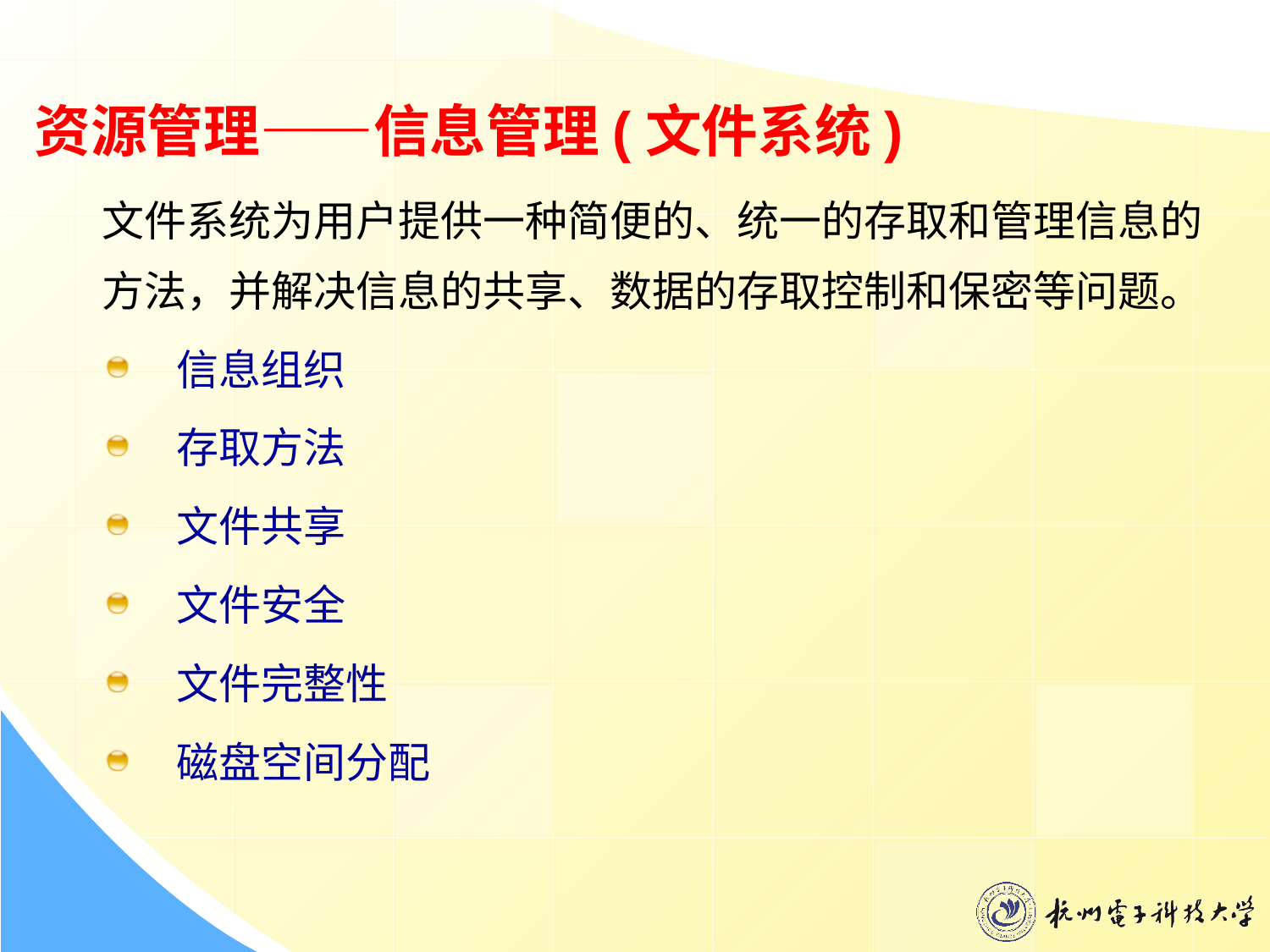

资源管理——信息管理(文件系统)
文件系统为用户提供一种简便的、统一的存取和管理信息的
方法，并解决信息的共享、数据的存取控制和保密等问题。
信息组织
存取方法
文件共享
文件安全
文件完整性
磁盘空间分配